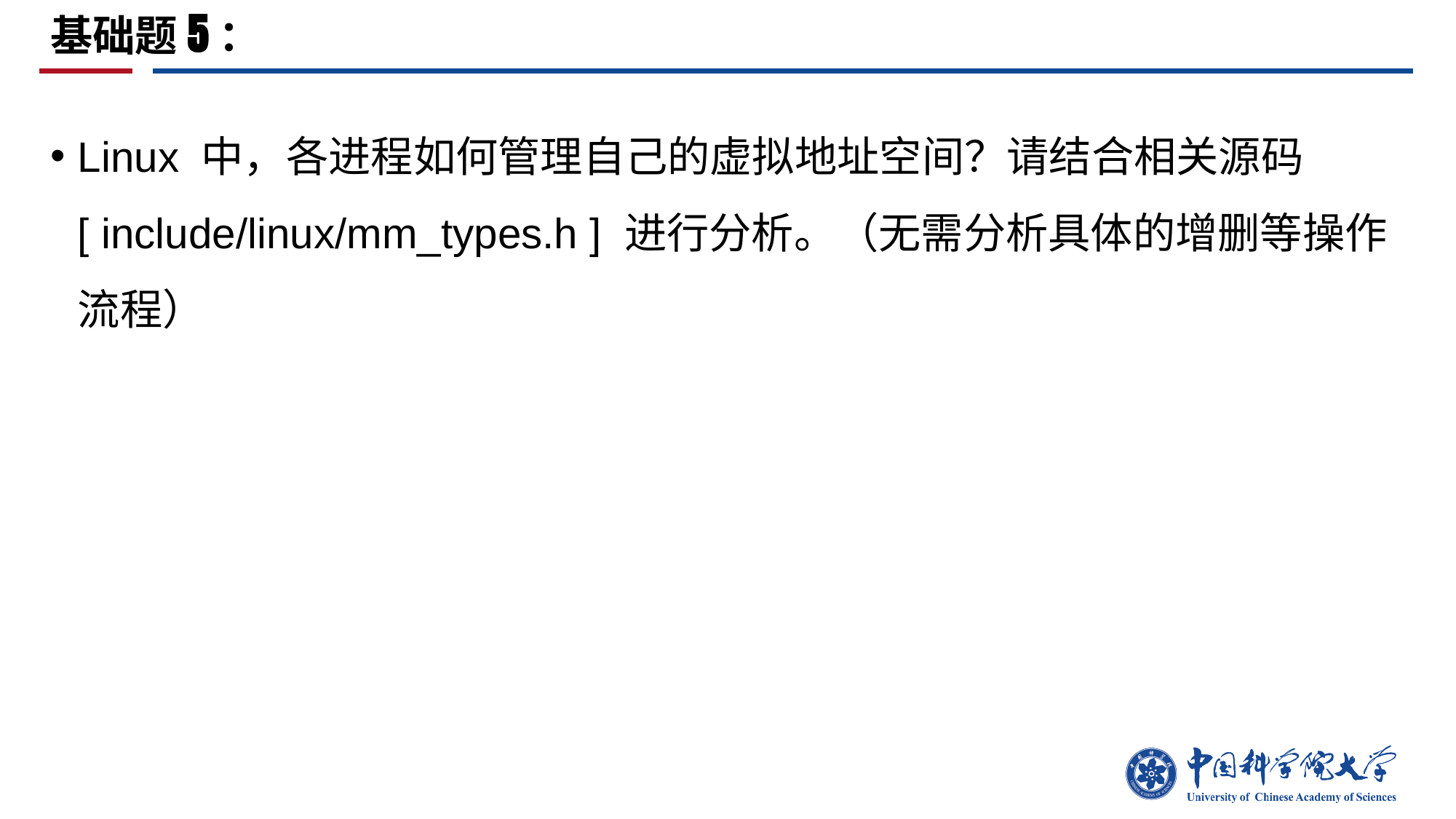

# 基础题5：
Linux 中，各进程如何管理自己的虚拟地址空间？请结合相关源码 [ include/linux/mm_types.h ] 进行分析。（无需分析具体的增删等操作流程）